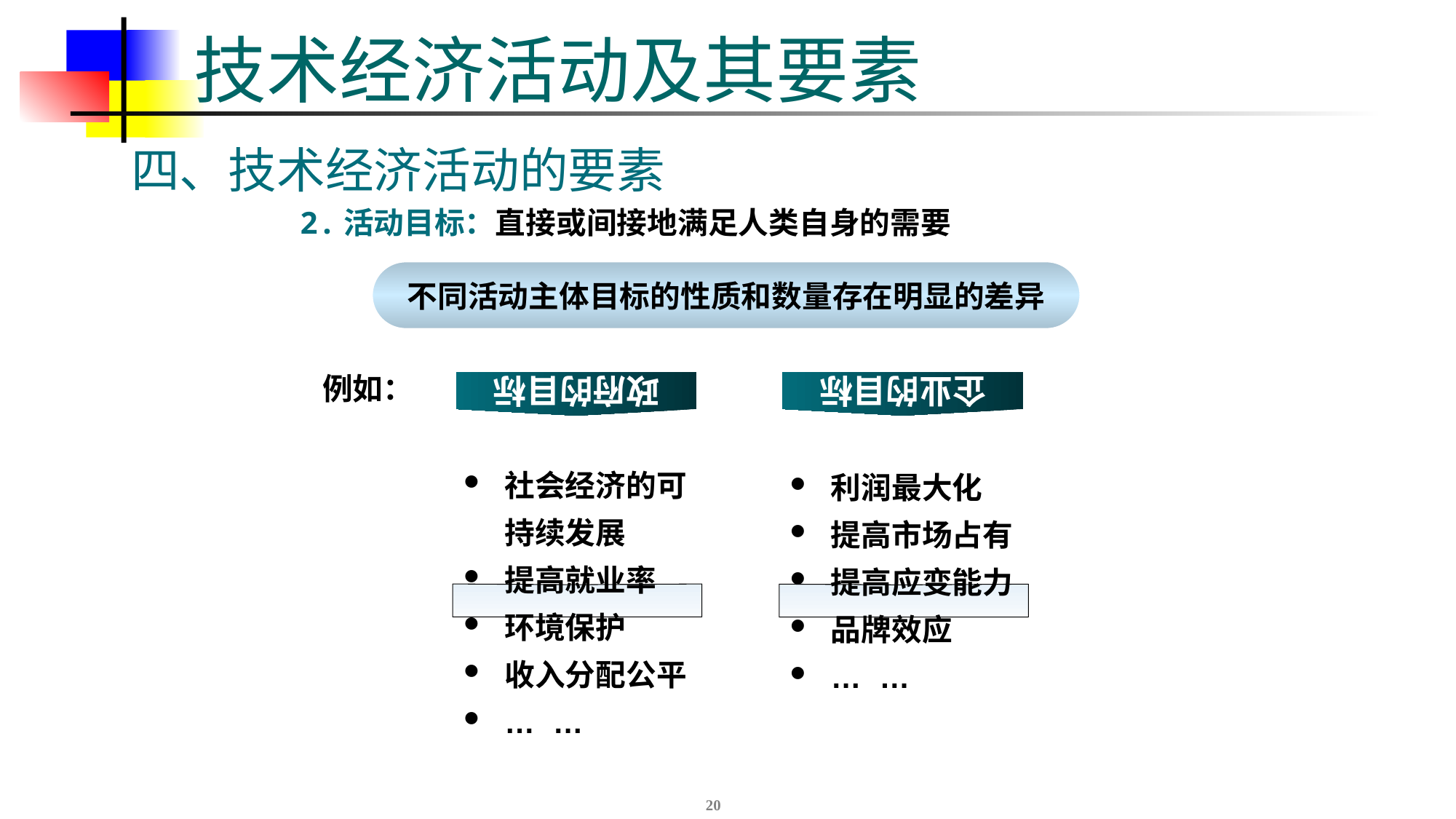

# 技术经济活动及其要素
四、技术经济活动的要素
2.活动目标：直接或间接地满足人类自身的需要
不同活动主体目标的性质和数量存在明显的差异
例如：
政府的目标
社会经济的可持续发展
提高就业率
环境保护
收入分配公平
… …

企业的目标
利润最大化
提高市场占有
提高应变能力
品牌效应
… …

20